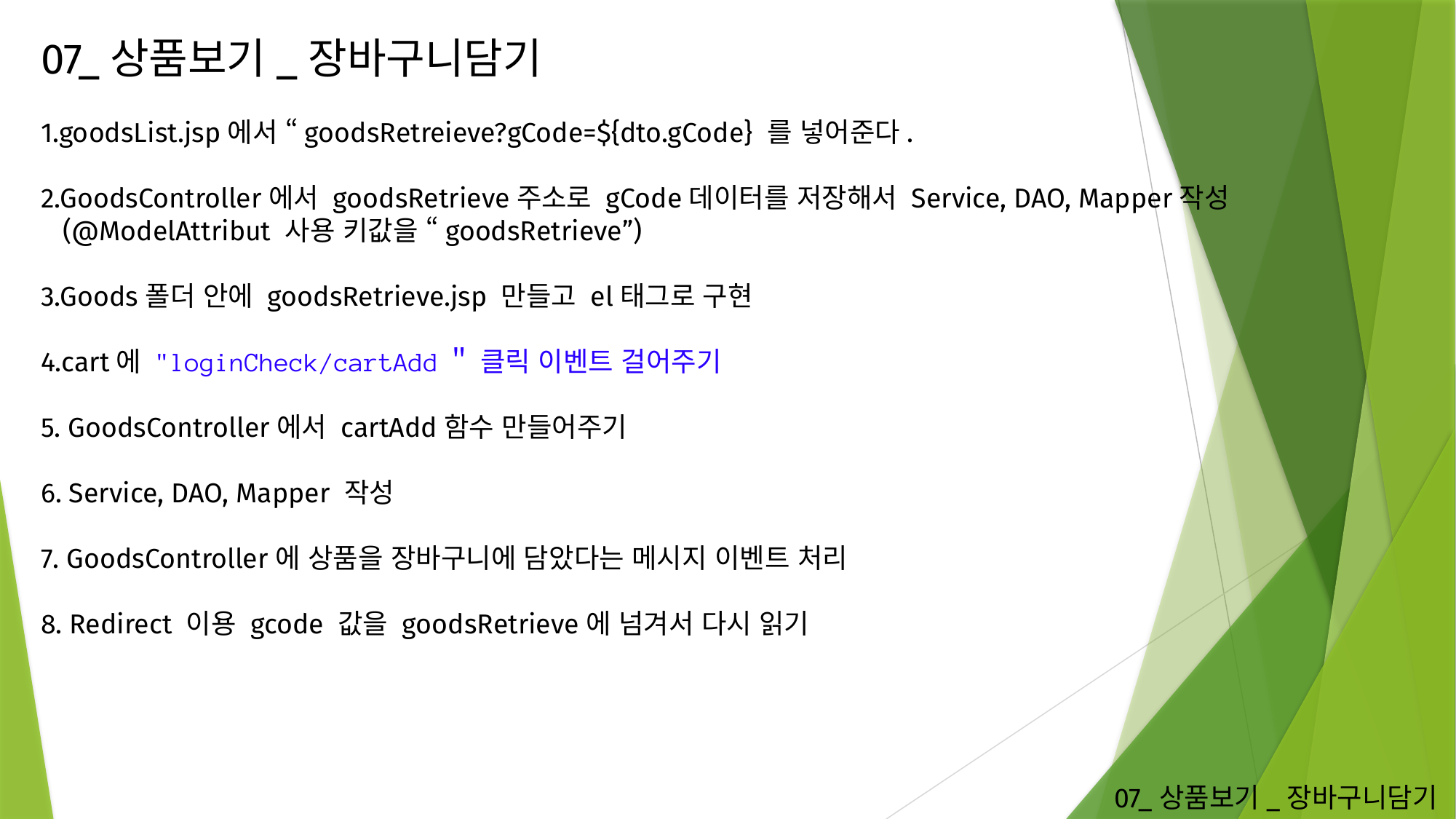

07_상품보기_장바구니담기

1.goodsList.jsp에서 “goodsRetreieve?gCode=${dto.gCode} 를 넣어준다.

2.GoodsController에서 goodsRetrieve주소로 gCode데이터를 저장해서 Service, DAO, Mapper작성
   (@ModelAttribut 사용 키값을 “goodsRetrieve”)

3.Goods폴더 안에 goodsRetrieve.jsp 만들고 el태그로 구현

4.cart에 "loginCheck/cartAdd＂ 클릭 이벤트 걸어주기

5. GoodsController에서 cartAdd함수 만들어주기

6. Service, DAO, Mapper 작성

7. GoodsController에 상품을 장바구니에 담았다는 메시지 이벤트 처리

8. Redirect 이용 gcode 값을 goodsRetrieve에 넘겨서 다시 읽기
07_상품보기_장바구니담기